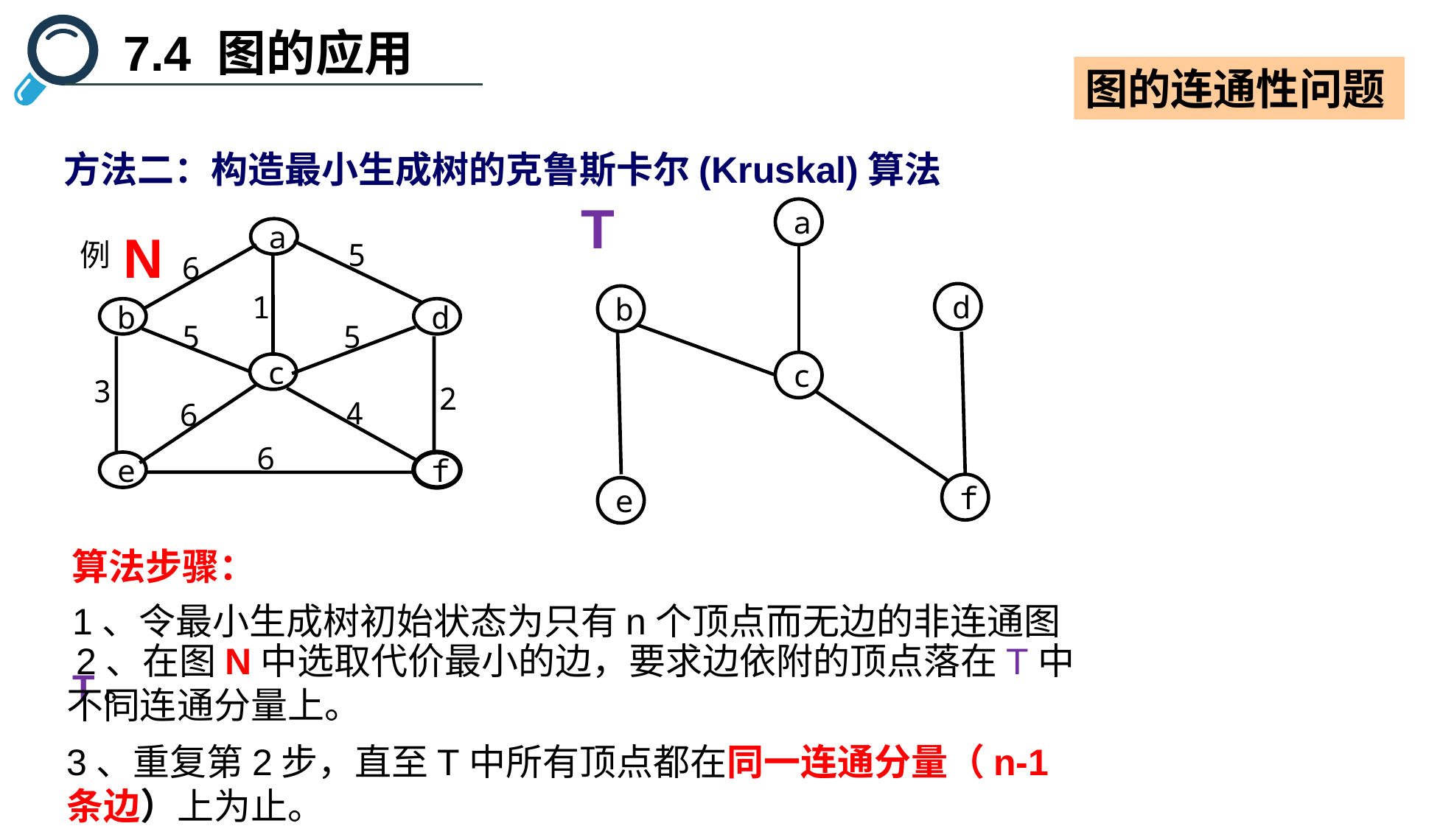

7.4 图的应用
图的连通性问题
方法二：构造最小生成树的克鲁斯卡尔(Kruskal)算法
T
a
N
a
例
5

6

1
b
d
5
5

c
3
2

4
6
6
e
f

d
b
c
f
e
算法步骤：
1、令最小生成树初始状态为只有n个顶点而无边的非连通图T。
 2、在图N中选取代价最小的边，要求边依附的顶点落在T中不同连通分量上。
3、重复第2步，直至T中所有顶点都在同一连通分量（n-1条边）上为止。